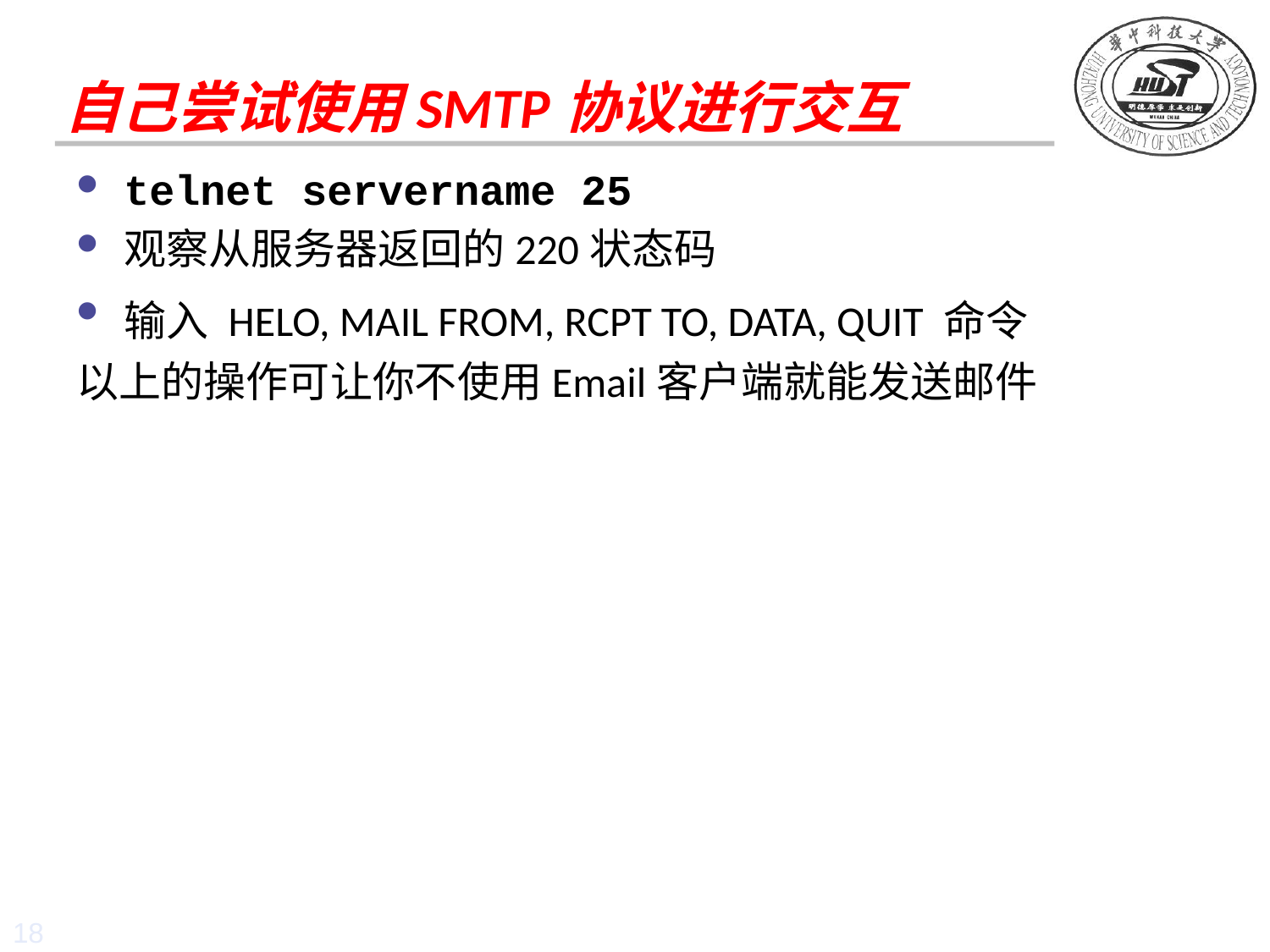

# 自己尝试使用SMTP协议进行交互
telnet servername 25
观察从服务器返回的220状态码
输入 HELO, MAIL FROM, RCPT TO, DATA, QUIT 命令
以上的操作可让你不使用Email客户端就能发送邮件
18